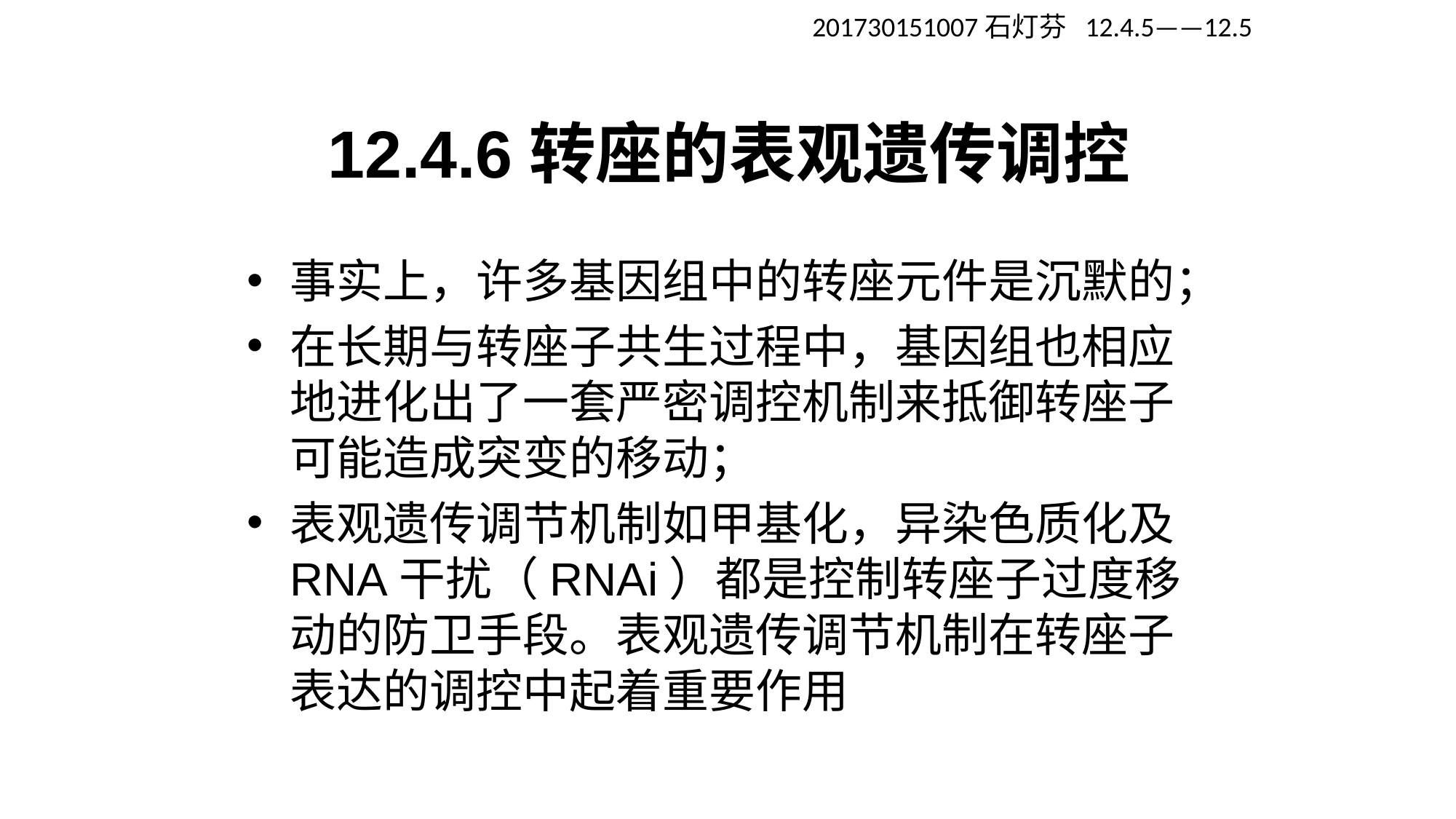

201730151007石灯芬  12.4.5——12.5
# 12.4.6转座的表观遗传调控
事实上，许多基因组中的转座元件是沉默的；
在长期与转座子共生过程中，基因组也相应地进化出了一套严密调控机制来抵御转座子可能造成突变的移动；
表观遗传调节机制如甲基化，异染色质化及RNA干扰（RNAi）都是控制转座子过度移动的防卫手段。表观遗传调节机制在转座子表达的调控中起着重要作用